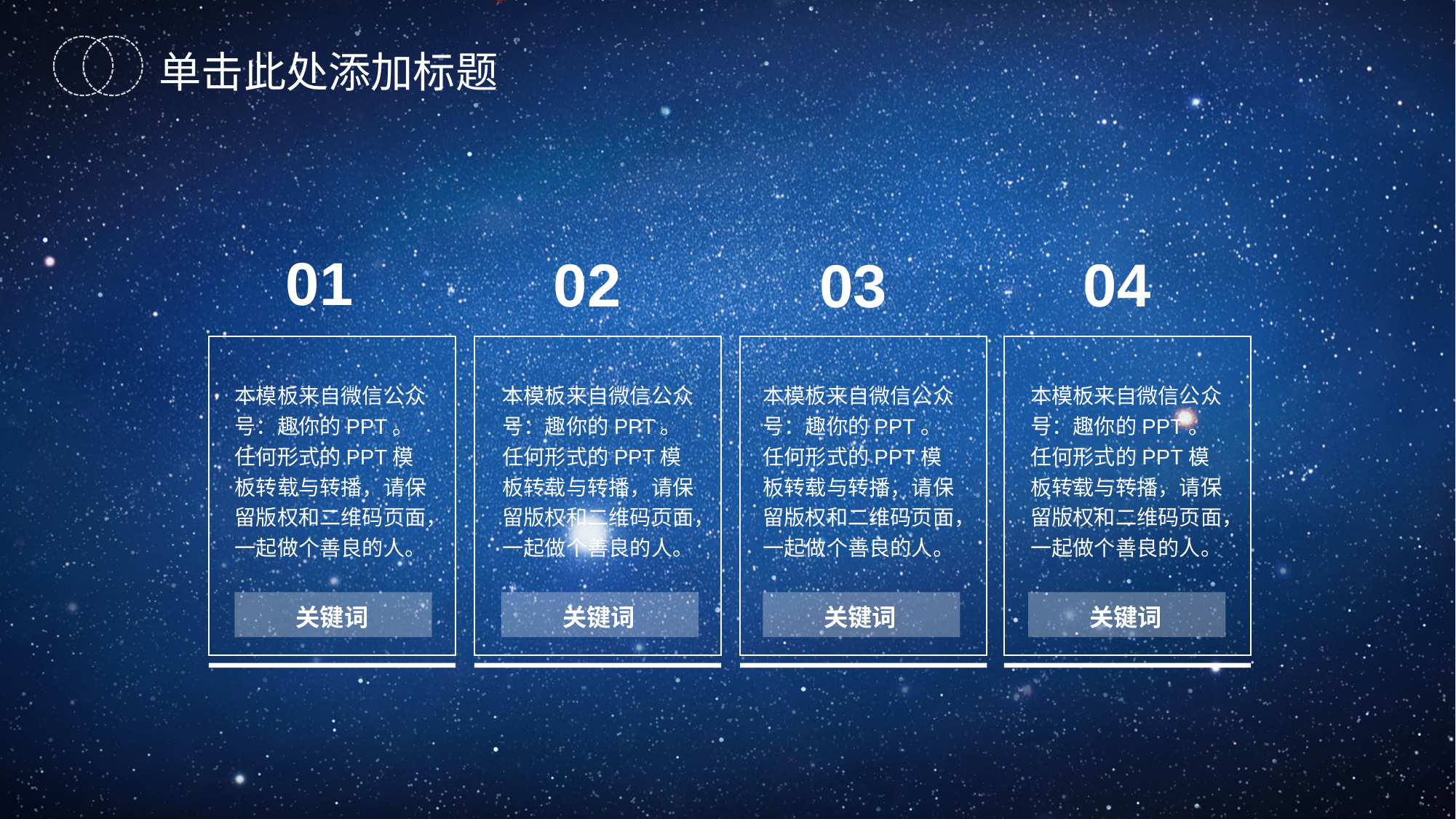

单击此处添加标题
01
02
04
03
本模板来自微信公众号：
趣你的PPT

本模板来自微信公众号：趣你的PPT。任何形式的PPT模板转载与转播，请保留版权和二维码页面，一起做个善良的人。
本模板来自微信公众号：趣你的PPT。任何形式的PPT模板转载与转播，请保留版权和二维码页面，一起做个善良的人。
本模板来自微信公众号：趣你的PPT。任何形式的PPT模板转载与转播，请保留版权和二维码页面，一起做个善良的人。
本模板来自微信公众号：趣你的PPT。任何形式的PPT模板转载与转播，请保留版权和二维码页面，一起做个善良的人。

关键词
关键词
关键词
关键词